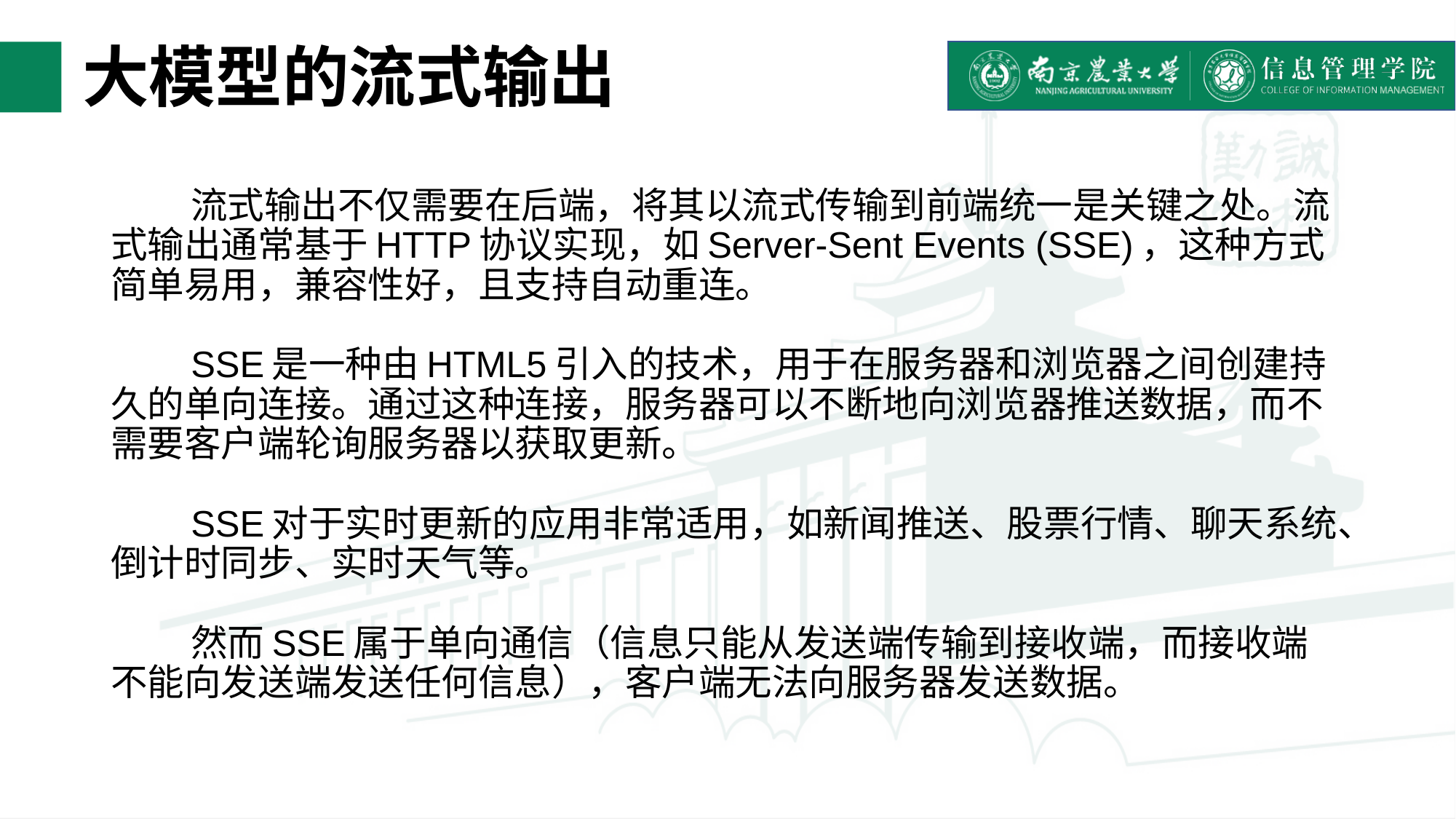

# 大模型的流式输出
流式输出不仅需要在后端，将其以流式传输到前端统一是关键之处。流式输出通常基于HTTP协议实现，如Server-Sent Events (SSE)，这种方式简单易用，兼容性好，且支持自动重连。

SSE是一种由HTML5引入的技术，用于在服务器和浏览器之间创建持久的单向连接。通过这种连接，服务器可以不断地向浏览器推送数据，而不需要客户端轮询服务器以获取更新。

SSE对于实时更新的应用非常适用，如新闻推送、股票行情、聊天系统、倒计时同步、实时天气等。

然而SSE属于单向通信（信息只能从发送端传输到接收端，而接收端不能向发送端发送任何信息），客户端无法向服务器发送数据。